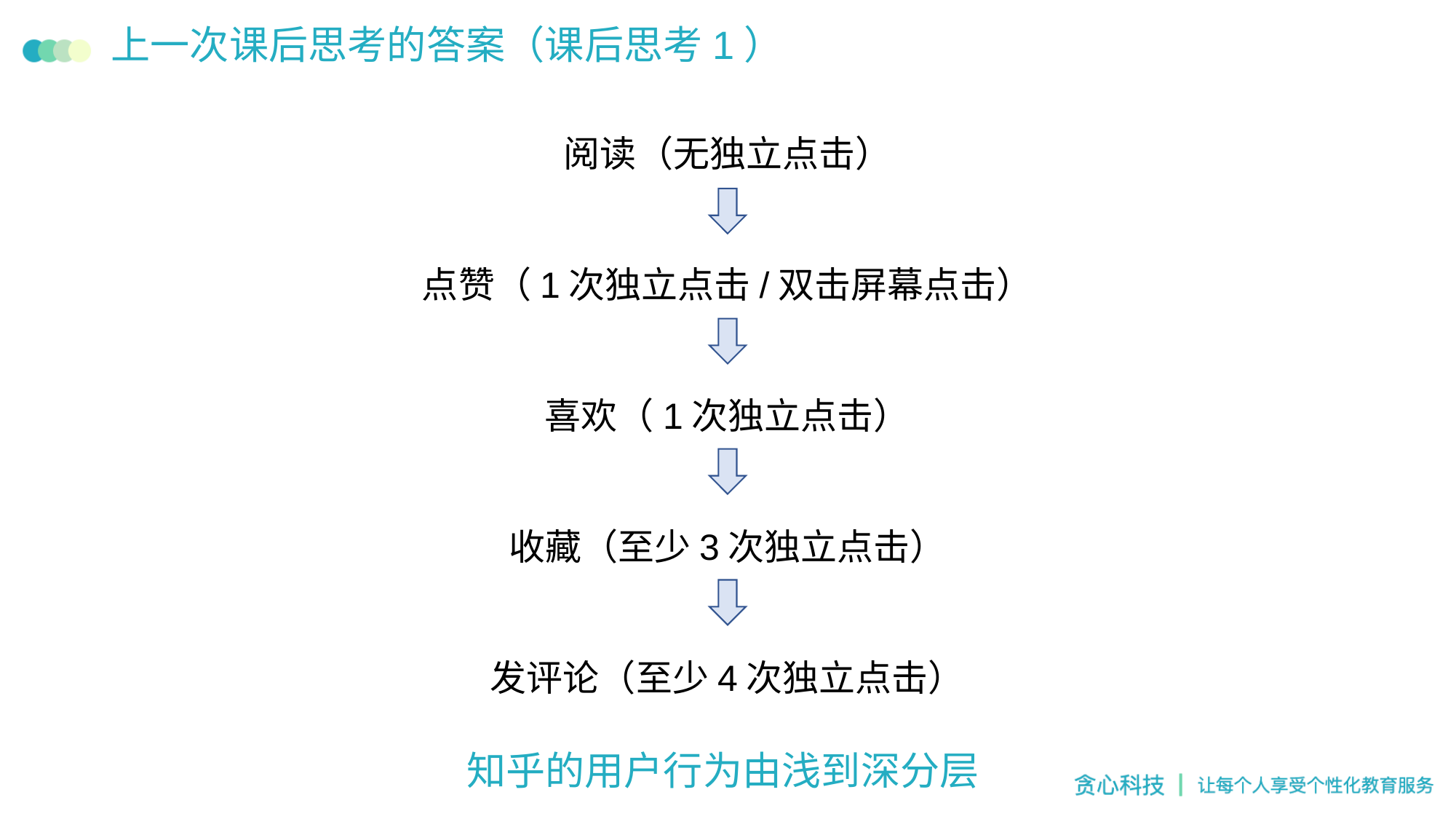

# 上一次课后思考的答案（课后思考1）
阅读（无独立点击）

点赞（1次独立点击/双击屏幕点击）

喜欢（1次独立点击）

收藏（至少3次独立点击）

发评论（至少4次独立点击）

知乎的用户行为由浅到深分层